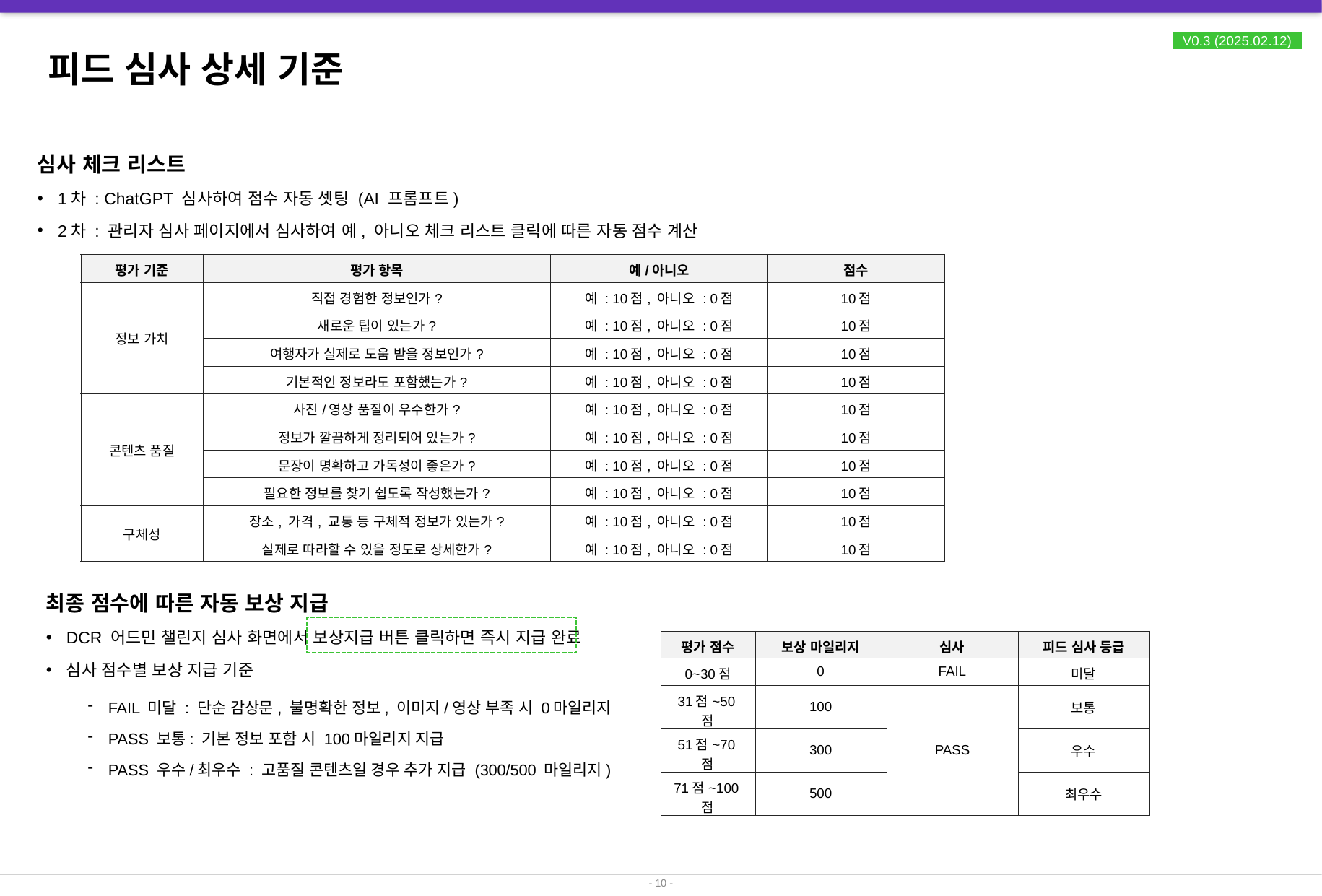

# 피드 심사 상세 기준
V0.3 (2025.02.12)
심사 체크 리스트
1차 : ChatGPT 심사하여 점수 자동 셋팅 (AI 프롬프트)
2차 : 관리자 심사 페이지에서 심사하여 예, 아니오 체크 리스트 클릭에 따른 자동 점수 계산
| 평가 기준 | 평가 항목 | 예/아니오 | 점수 |
| --- | --- | --- | --- |
| 정보 가치 | 직접 경험한 정보인가? | 예 : 10점, 아니오 : 0점 | 10점 |
|  | 새로운 팁이 있는가? | 예 : 10점, 아니오 : 0점 | 10점 |
|  | 여행자가 실제로 도움 받을 정보인가? | 예 : 10점, 아니오 : 0점 | 10점 |
|  | 기본적인 정보라도 포함했는가? | 예 : 10점, 아니오 : 0점 | 10점 |
| 콘텐츠 품질 | 사진/영상 품질이 우수한가? | 예 : 10점, 아니오 : 0점 | 10점 |
|  | 정보가 깔끔하게 정리되어 있는가? | 예 : 10점, 아니오 : 0점 | 10점 |
|  | 문장이 명확하고 가독성이 좋은가? | 예 : 10점, 아니오 : 0점 | 10점 |
|  | 필요한 정보를 찾기 쉽도록 작성했는가? | 예 : 10점, 아니오 : 0점 | 10점 |
| 구체성 | 장소, 가격, 교통 등 구체적 정보가 있는가? | 예 : 10점, 아니오 : 0점 | 10점 |
|  | 실제로 따라할 수 있을 정도로 상세한가? | 예 : 10점, 아니오 : 0점 | 10점 |
최종 점수에 따른 자동 보상 지급
DCR 어드민 챌린지 심사 화면에서 보상지급 버튼 클릭하면 즉시 지급 완료
심사 점수별 보상 지급 기준

| 평가 점수 | 보상 마일리지 | 심사 | 피드 심사 등급 |
| --- | --- | --- | --- |
| 0~30점 | 0 | FAIL | 미달 |
| 31점~50점 | 100 | PASS | 보통 |
| 51점~70점 | 300 |  | 우수 |
| 71점~100점 | 500 |  | 최우수 |
FAIL 미달 : 단순 감상문, 불명확한 정보, 이미지/영상 부족 시 0마일리지
PASS 보통: 기본 정보 포함 시 100마일리지 지급
PASS 우수/최우수 : 고품질 콘텐츠일 경우 추가 지급 (300/500 마일리지)
- 10 -